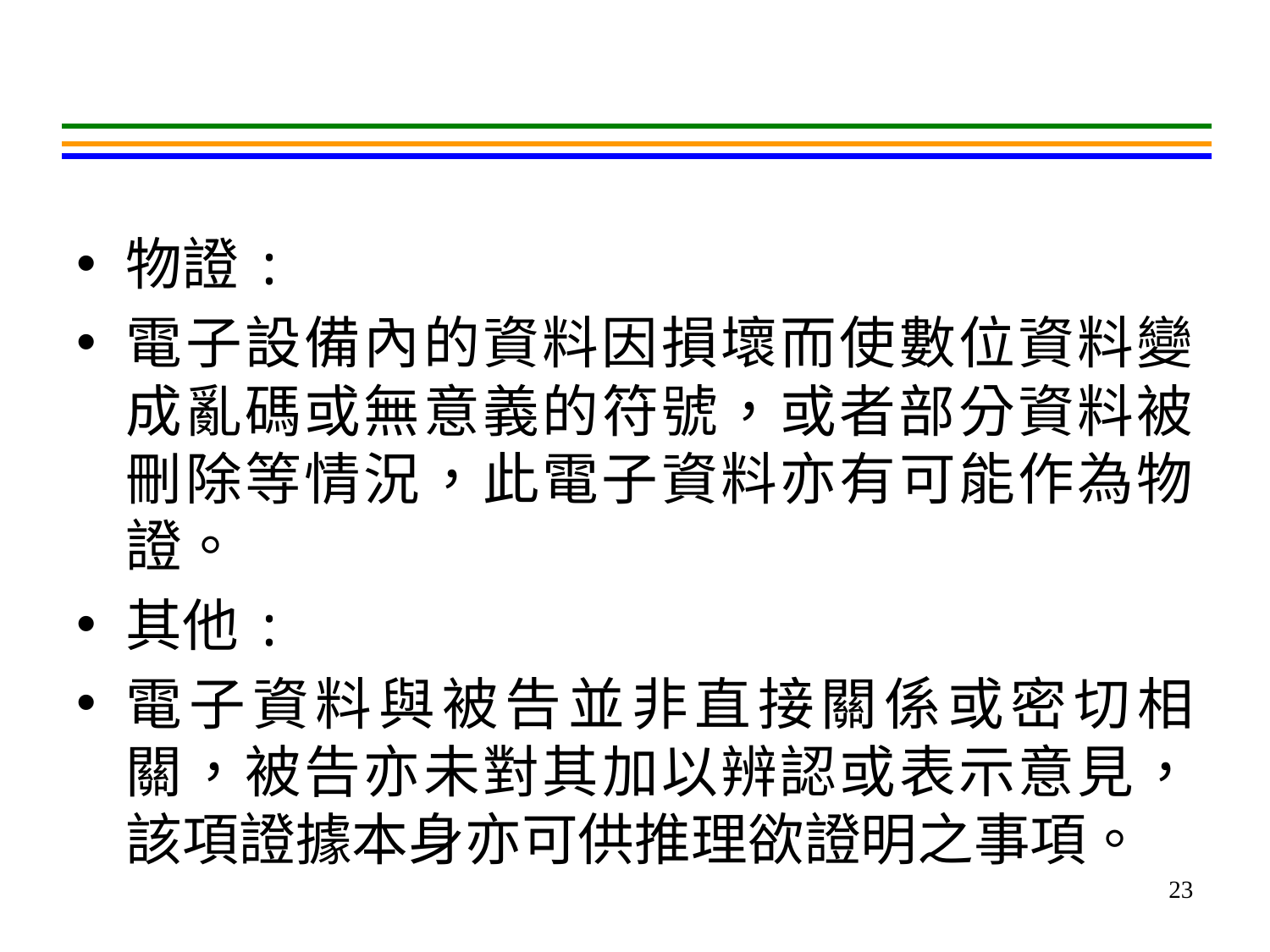

#
物證:
電子設備內的資料因損壞而使數位資料變成亂碼或無意義的符號，或者部分資料被刪除等情況，此電子資料亦有可能作為物證。
其他:
電子資料與被告並非直接關係或密切相關，被告亦未對其加以辨認或表示意見，該項證據本身亦可供推理欲證明之事項。
23